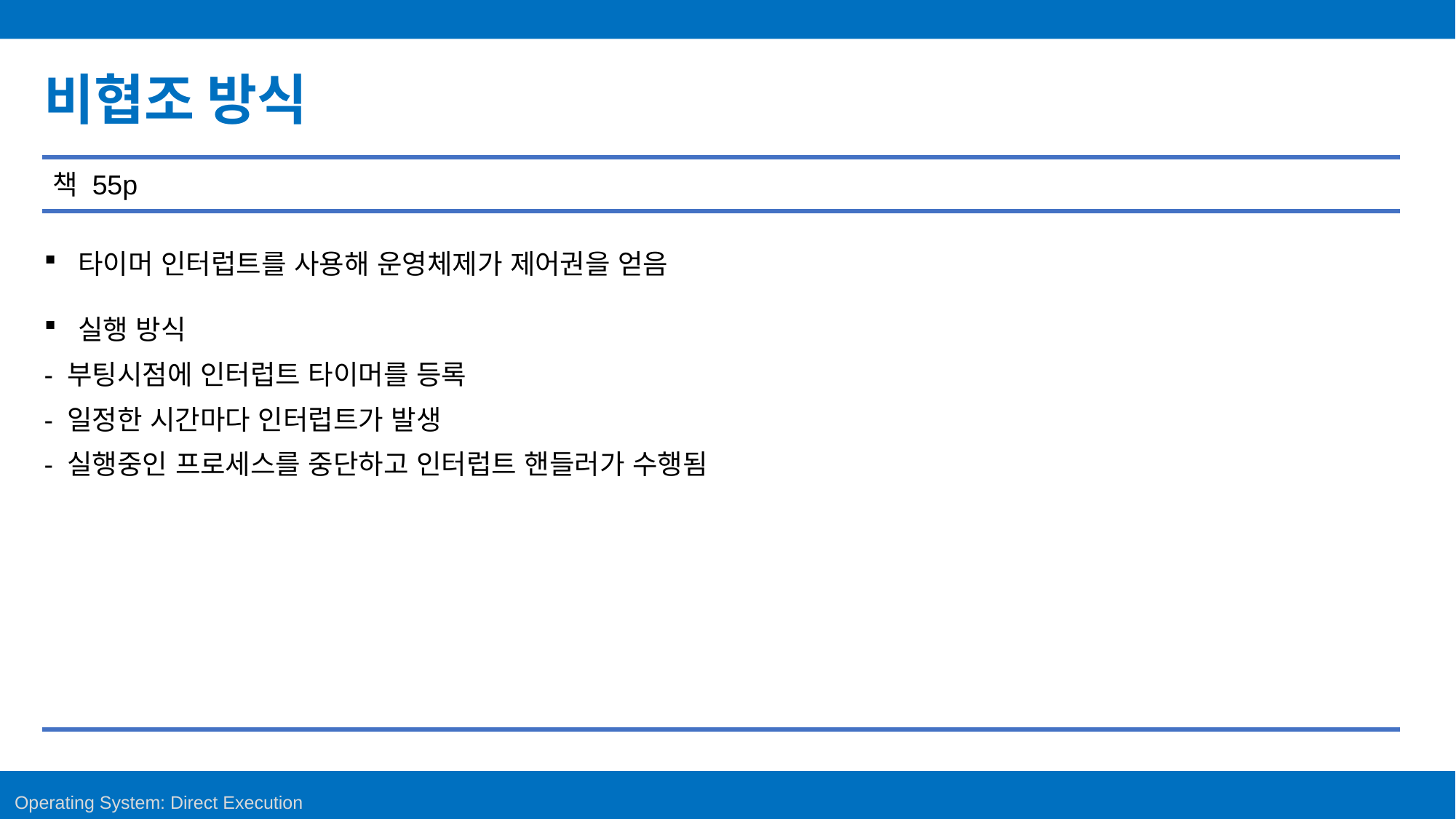

Contents
비협조 방식
책 55p
타이머 인터럽트를 사용해 운영체제가 제어권을 얻음

실행 방식
- 부팅시점에 인터럽트 타이머를 등록
- 일정한 시간마다 인터럽트가 발생
- 실행중인 프로세스를 중단하고 인터럽트 핸들러가 수행됨

22
Operating System: Direct Execution